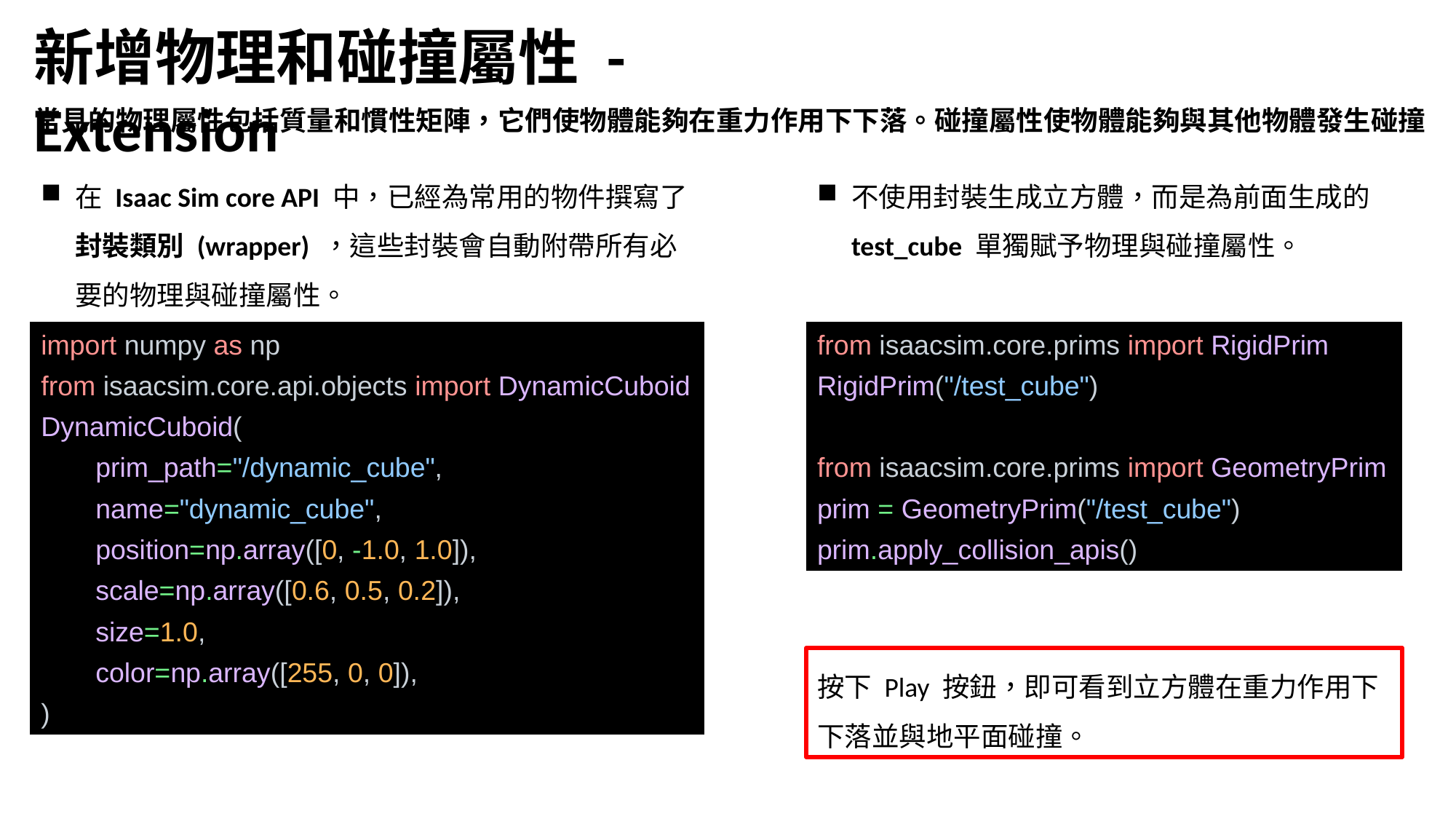

新增物理和碰撞屬性 - Extension
常見的物理屬性包括質量和慣性矩陣，它們使物體能夠在重力作用下下落。碰撞屬性使物體能夠與其他物體發生碰撞
在 Isaac Sim core API 中，已經為常用的物件撰寫了封裝類別 (wrapper) ，這些封裝會自動附帶所有必要的物理與碰撞屬性。
不使用封裝生成立方體，而是為前面生成的 test_cube 單獨賦予物理與碰撞屬性。
import numpy as np
from isaacsim.core.api.objects import DynamicCuboid
DynamicCuboid(
prim_path="/dynamic_cube",
name="dynamic_cube",
position=np.array([0, -1.0, 1.0]),
scale=np.array([0.6, 0.5, 0.2]),
size=1.0,
color=np.array([255, 0, 0]),
)
from isaacsim.core.prims import RigidPrim
RigidPrim("/test_cube")

from isaacsim.core.prims import GeometryPrim
prim = GeometryPrim("/test_cube")
prim.apply_collision_apis()
按下 Play 按鈕，即可看到立方體在重力作用下下落並與地平面碰撞。